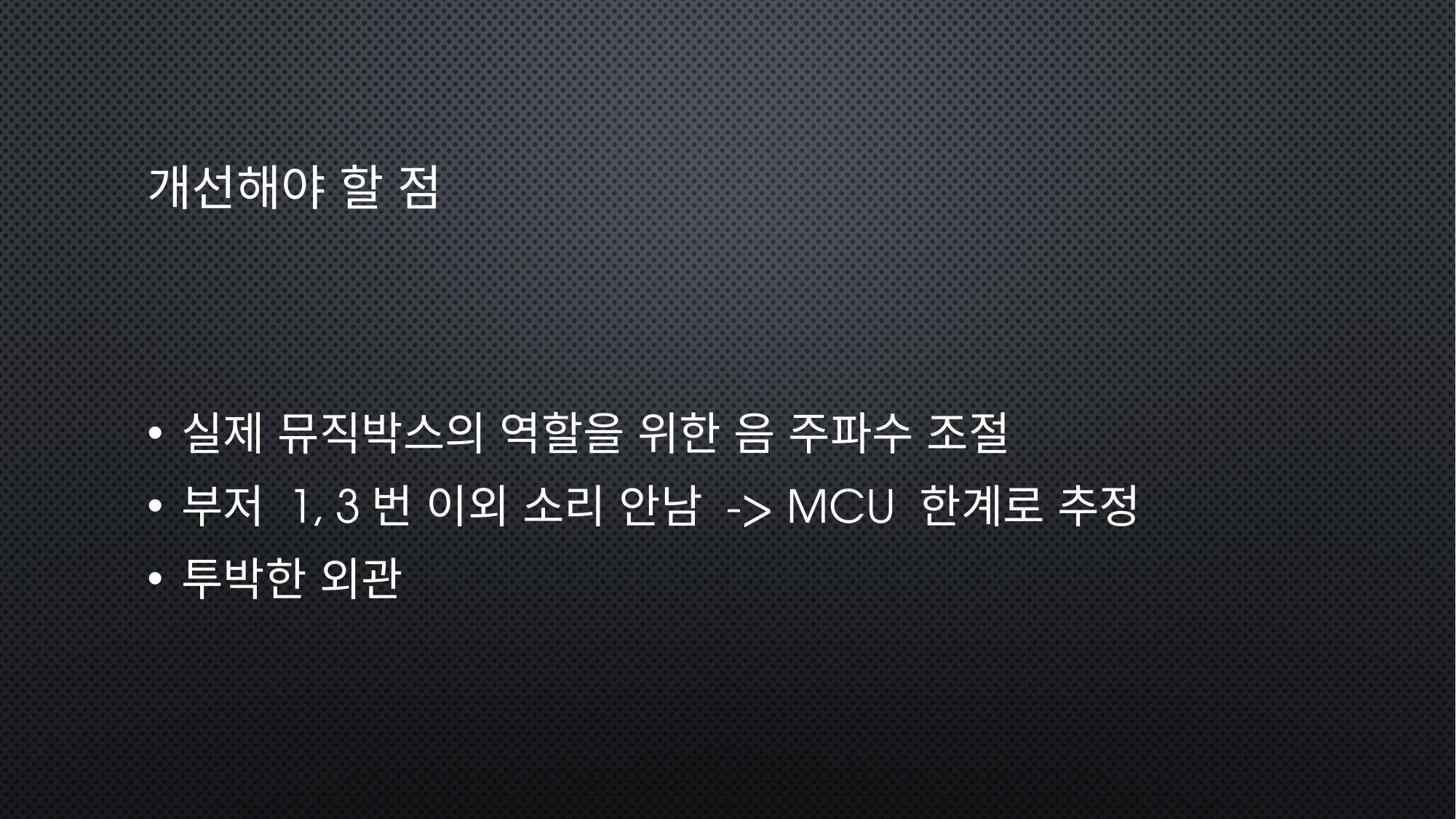

# 개선해야 할 점
실제 뮤직박스의 역할을 위한 음 주파수 조절
부저 1, 3번 이외 소리 안남 -> MCU 한계로 추정
투박한 외관